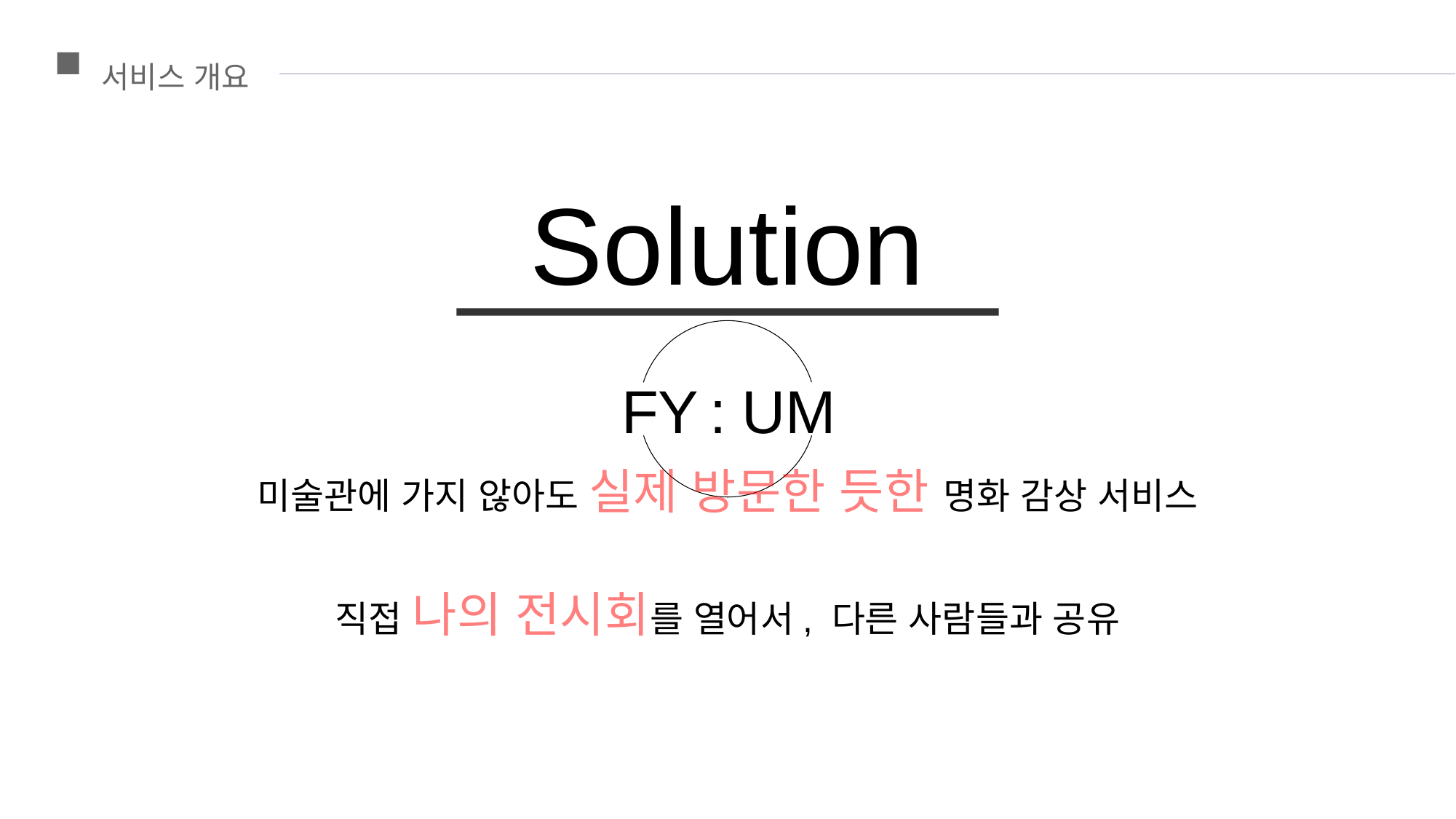

서비스 개요
Solution
미술관에 가지 않아도 실제 방문한 듯한 명화 감상 서비스
직접 나의 전시회를 열어서, 다른 사람들과 공유

UM
:
FY